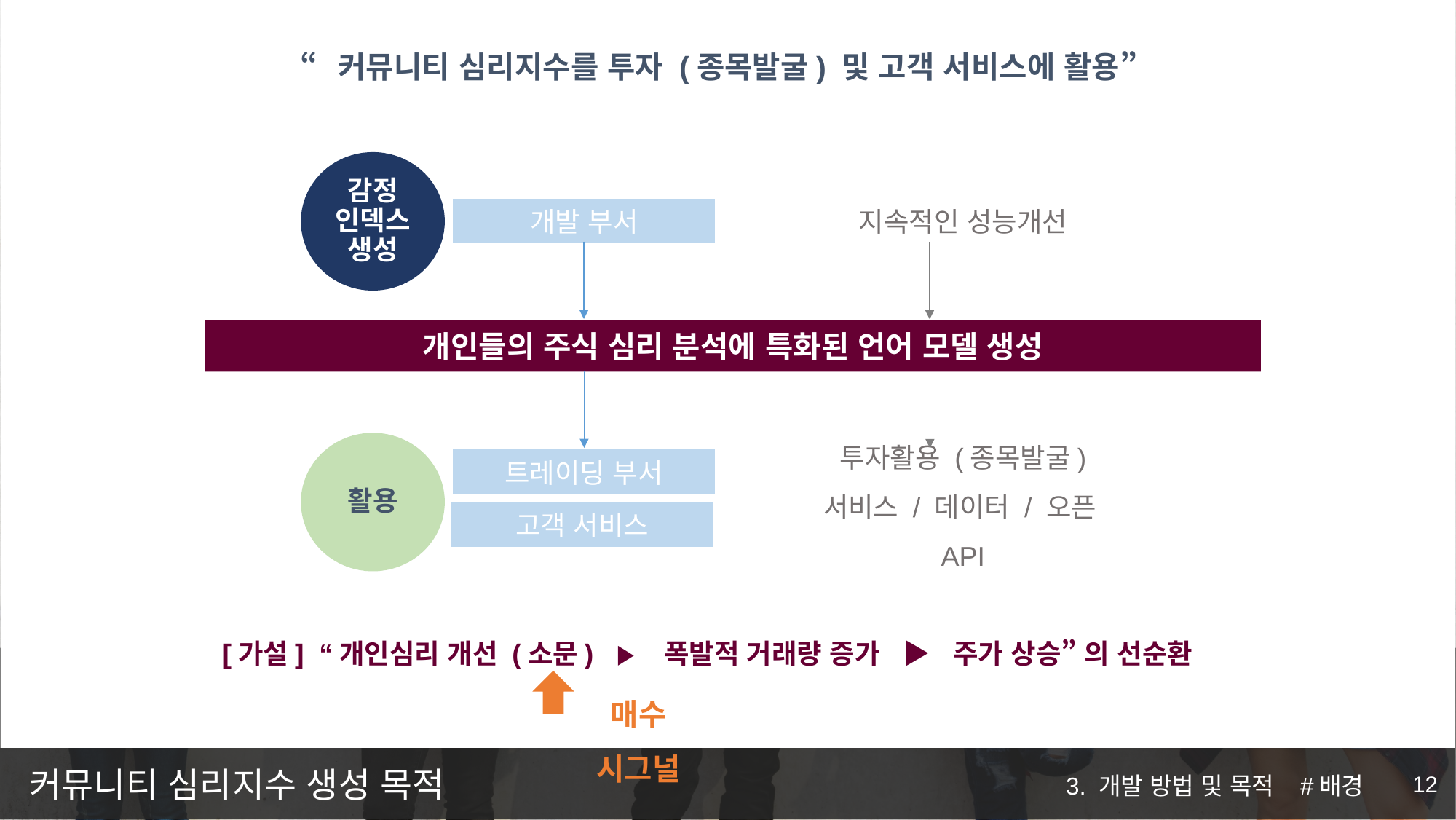

“커뮤니티 심리지수를 투자 (종목발굴) 및 고객 서비스에 활용”
감정
인덱스
생성
개발 부서
지속적인 성능개선
개인들의 주식 심리 분석에 특화된 언어 모델 생성
활용
트레이딩 부서
투자활용 (종목발굴)
서비스 / 데이터 / 오픈API
고객 서비스
[가설]  “개인심리 개선 (소문)   ▶   폭발적 거래량 증가   ▶   주가 상승” 의 선순환

매수 시그널
# 커뮤니티 심리지수 생성 목적
3. 개발 방법 및 목적   #배경
12